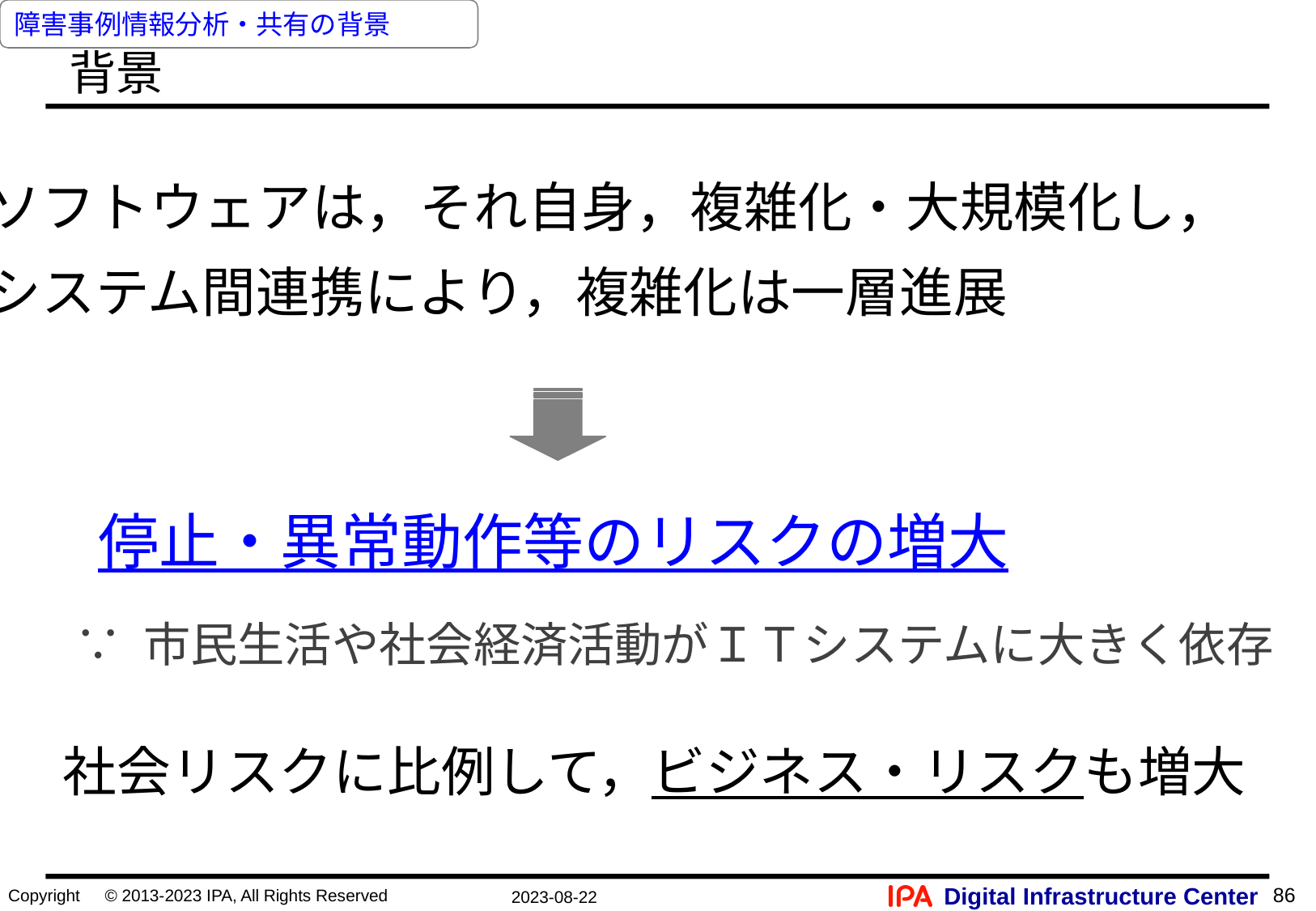

障害事例情報分析・共有の背景
# 背景
ソフトウェアは，それ自身，複雑化・大規模化し，
システム間連携により，複雑化は一層進展

停止・異常動作等のリスクの増大
∵ 市民生活や社会経済活動がＩＴシステムに大きく依存
社会リスクに比例して，ビジネス・リスクも増大